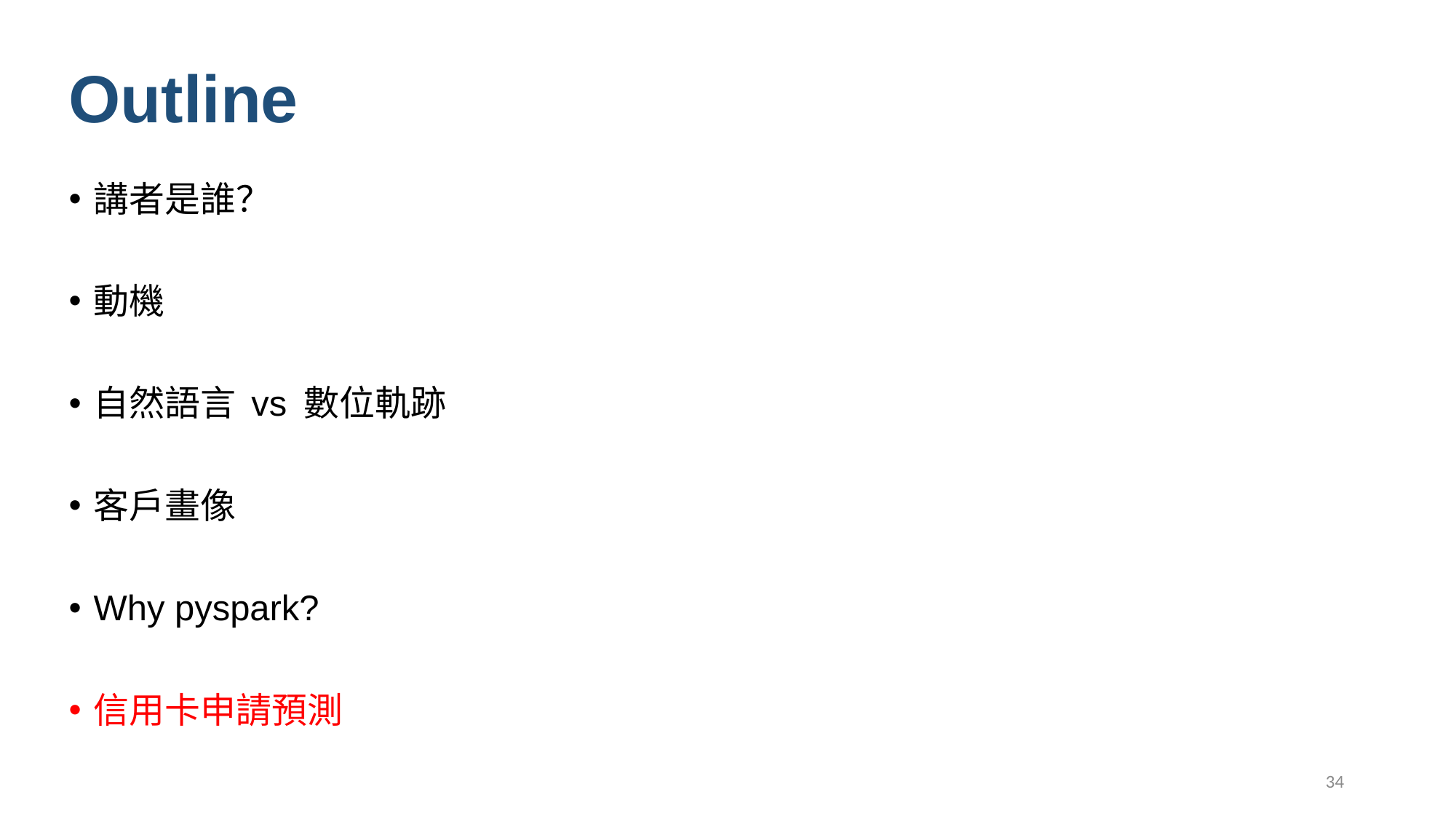

# Outline
講者是誰？

動機

自然語言 vs 數位軌跡

客戶畫像

Why pyspark?

信用卡申請預測
34